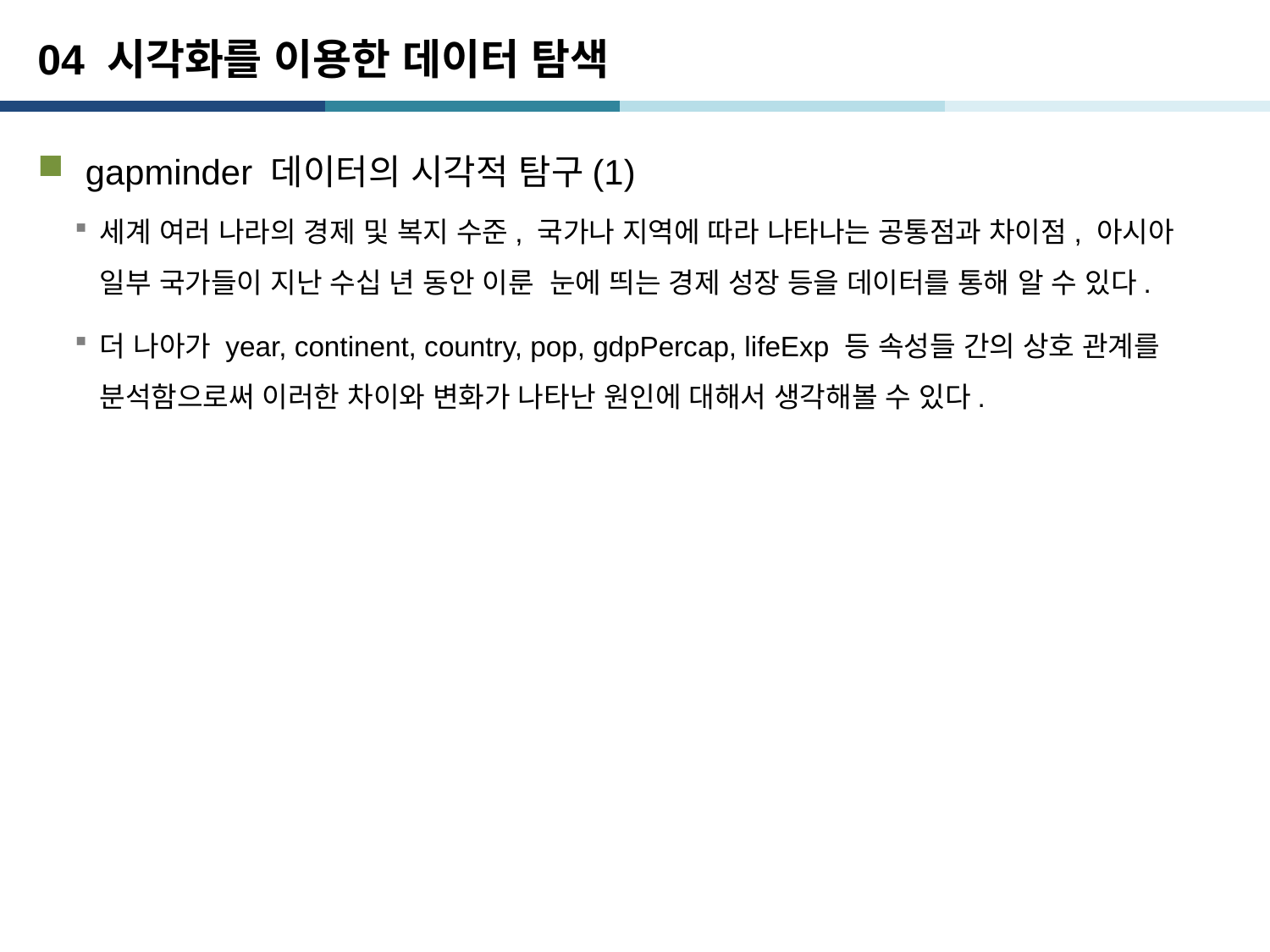

# 04 시각화를 이용한 데이터 탐색
gapminder 데이터의 시각적 탐구(1)
세계 여러 나라의 경제 및 복지 수준, 국가나 지역에 따라 나타나는 공통점과 차이점, 아시아 일부 국가들이 지난 수십 년 동안 이룬  눈에 띄는 경제 성장 등을 데이터를 통해 알 수 있다.
더 나아가 year, continent, country, pop, gdpPercap, lifeExp 등 속성들 간의 상호 관계를 분석함으로써 이러한 차이와 변화가 나타난 원인에 대해서 생각해볼 수 있다.